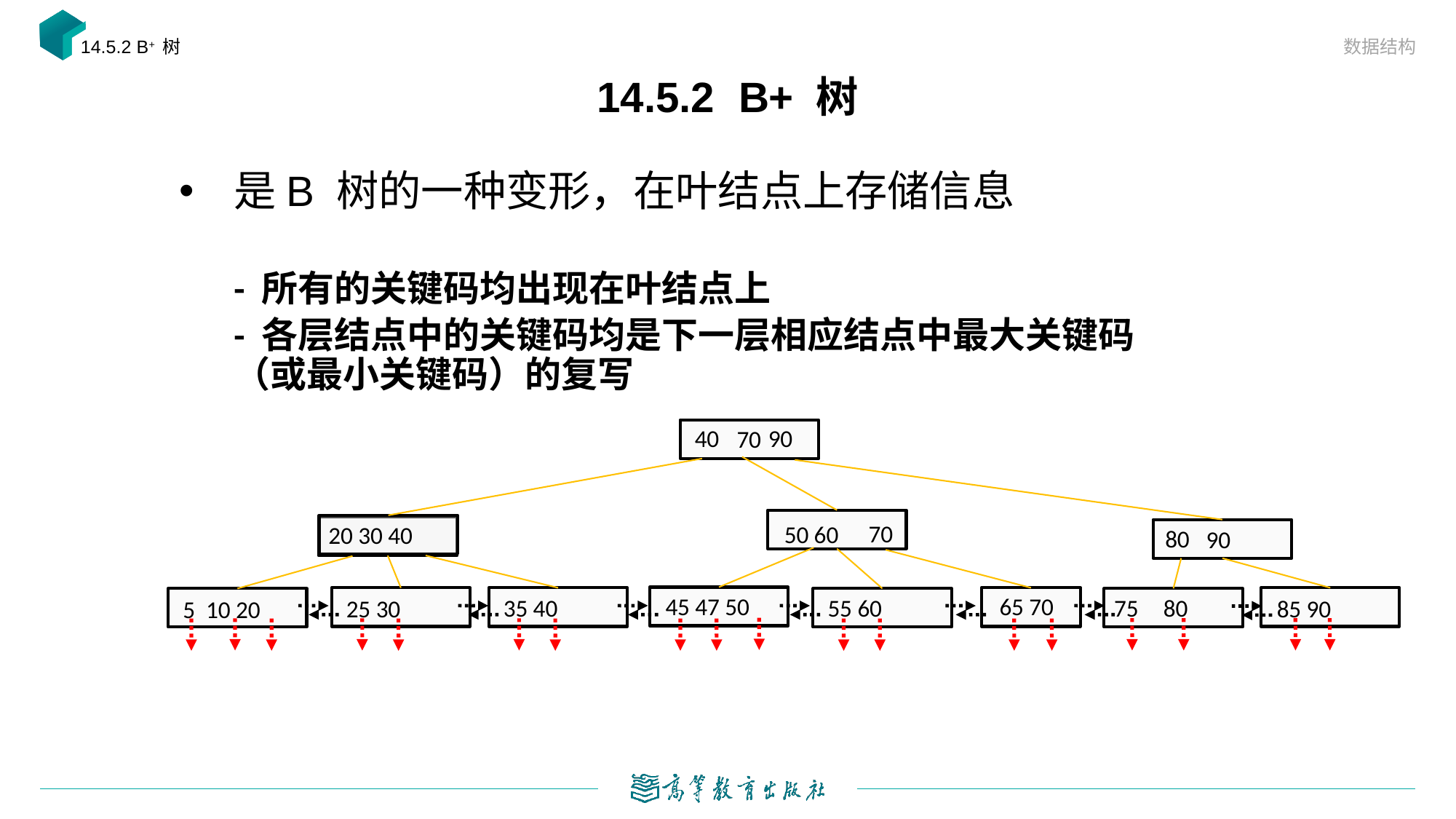

数据结构
14.5.2 B+ 树
# 14.5.2  B+ 树
是B 树的一种变形，在叶结点上存储信息

- 所有的关键码均出现在叶结点上
- 各层结点中的关键码均是下一层相应结点中最大关键码（或最小关键码）的复写
70

40         90

50 60
20 30 40
70

80
90

45 47 50
65 70
80
55 60
75
35 40
25 30
85 90
5  10 20